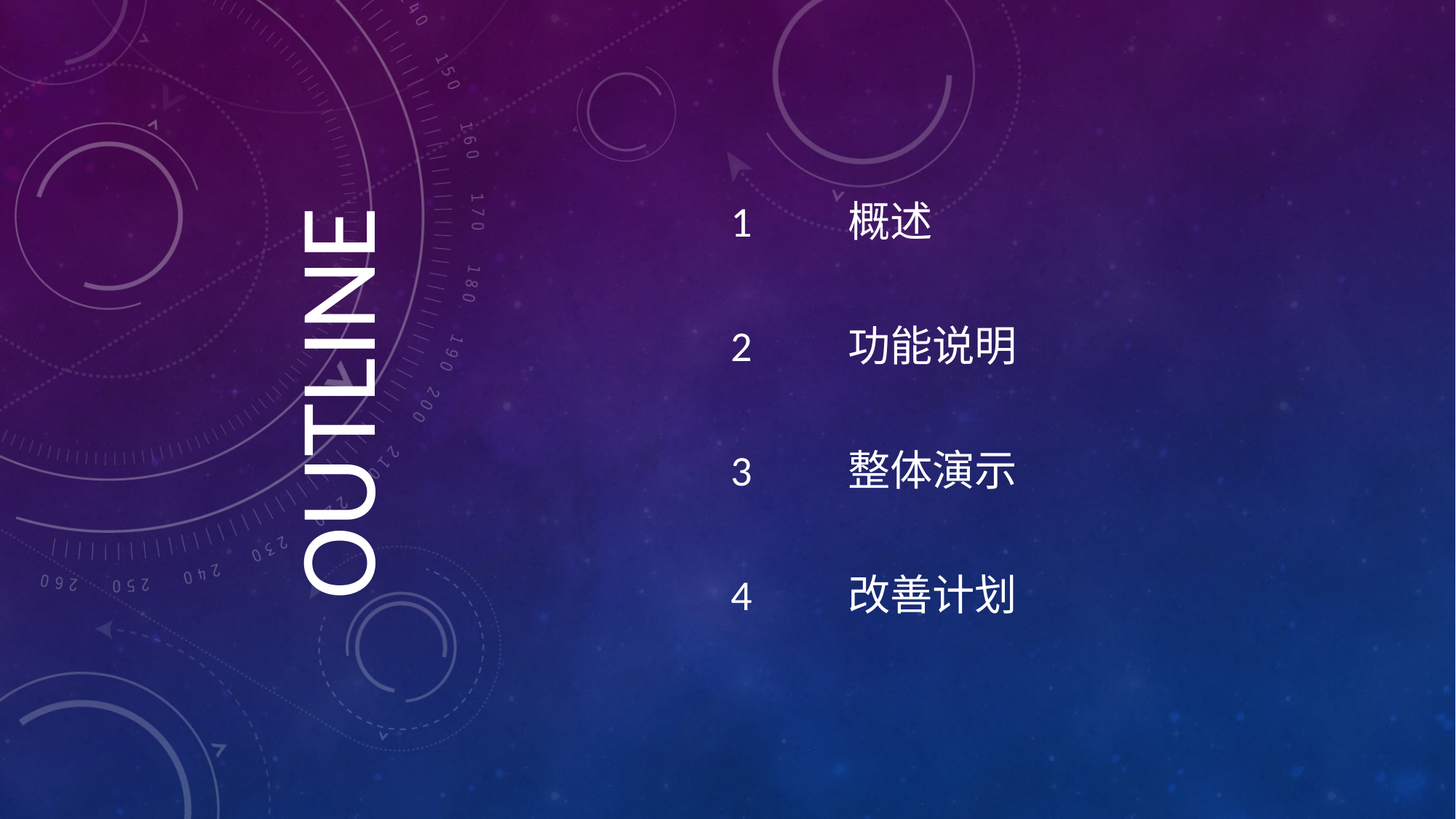

OUTLINE
1
概述
2
功能说明
3
整体演示
4
改善计划